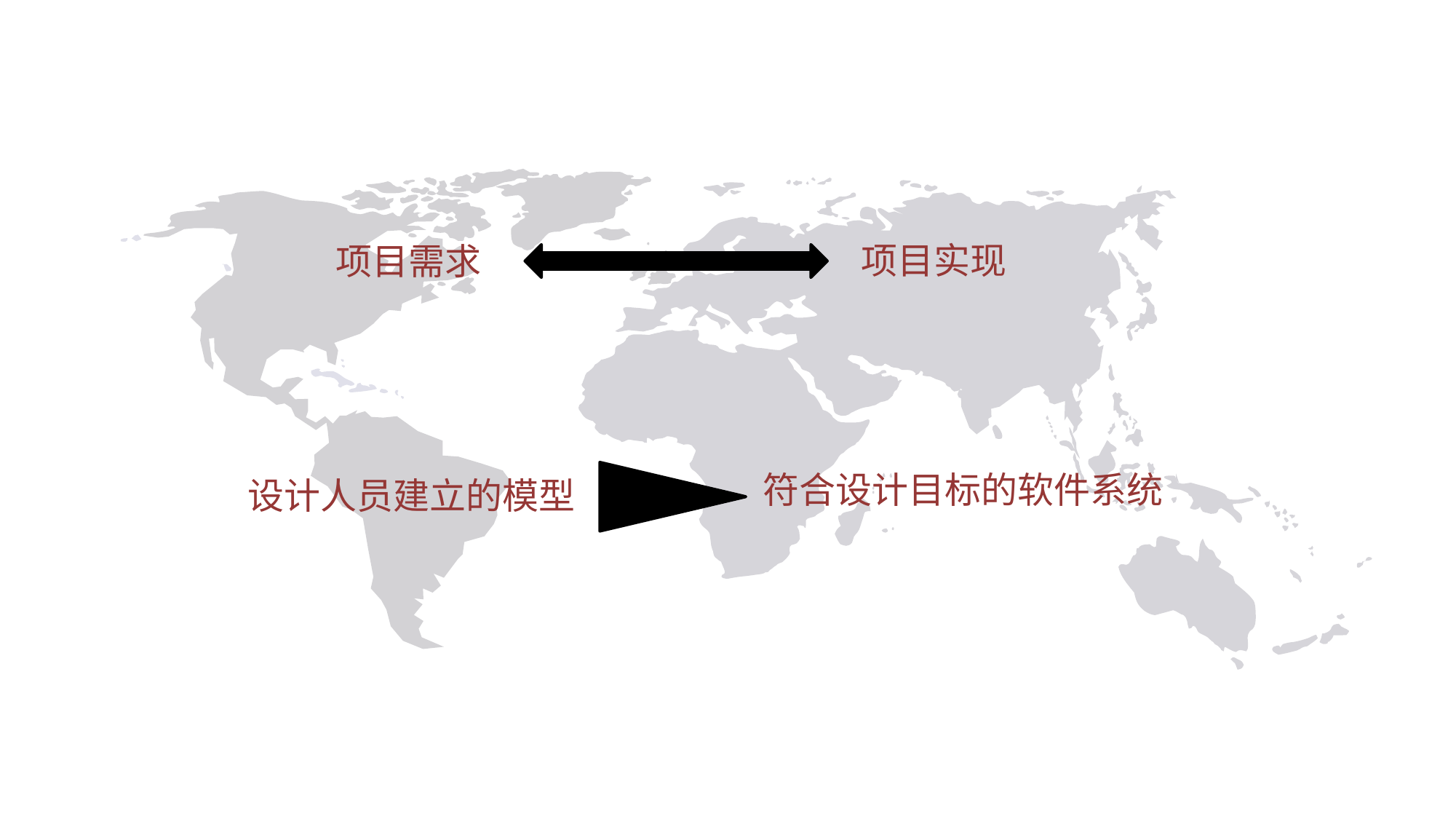

项目实现
项目需求

符合设计目标的软件系统
设计人员建立的模型

### Chart

| Category |
|---|